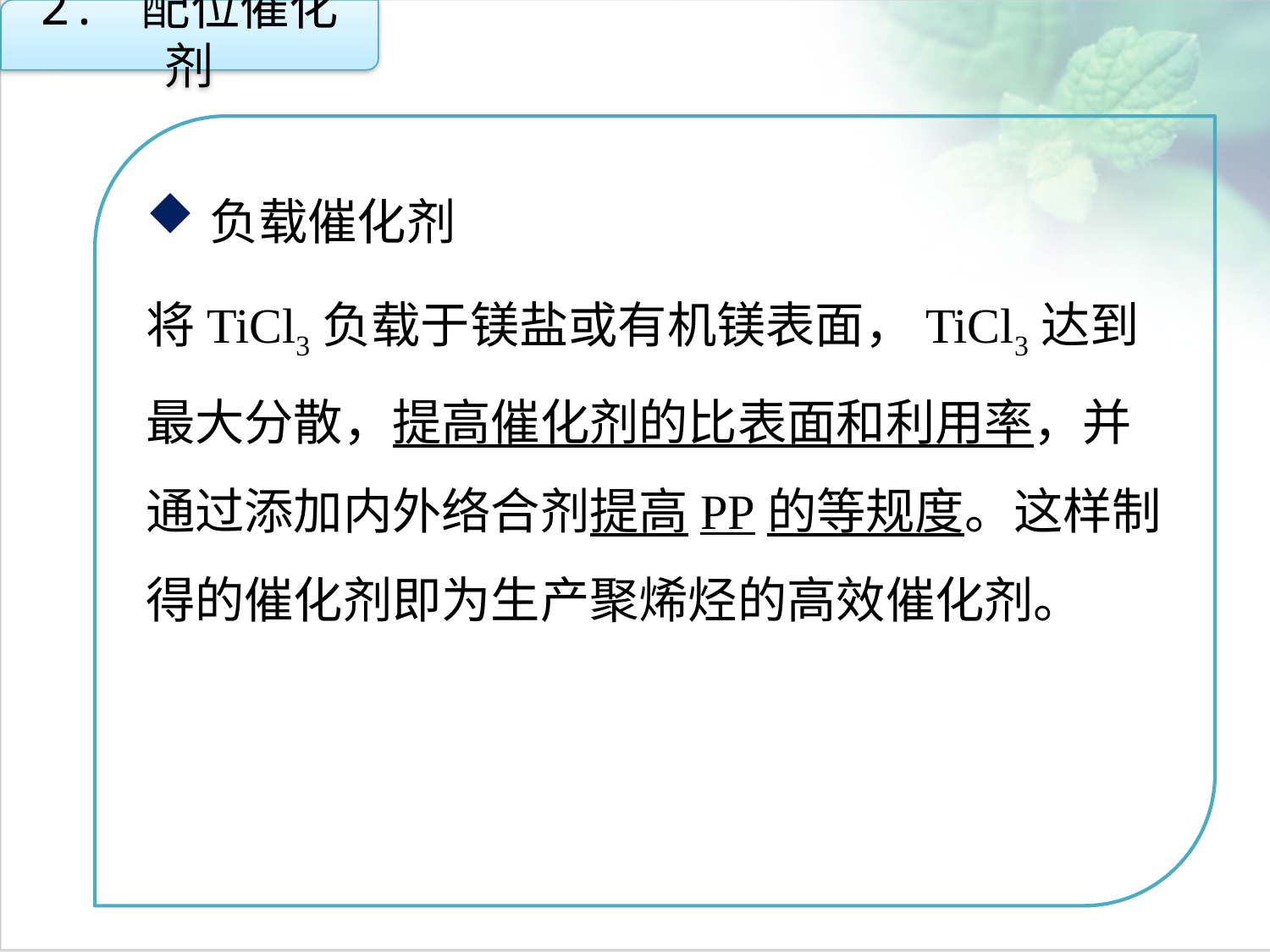

2. 配位催化剂
负载催化剂
将TiCl3负载于镁盐或有机镁表面，TiCl3达到最大分散，提高催化剂的比表面和利用率，并通过添加内外络合剂提高PP的等规度。这样制得的催化剂即为生产聚烯烃的高效催化剂。
点击添加文本
点击添加文本
点击添加文本
点击添加文本